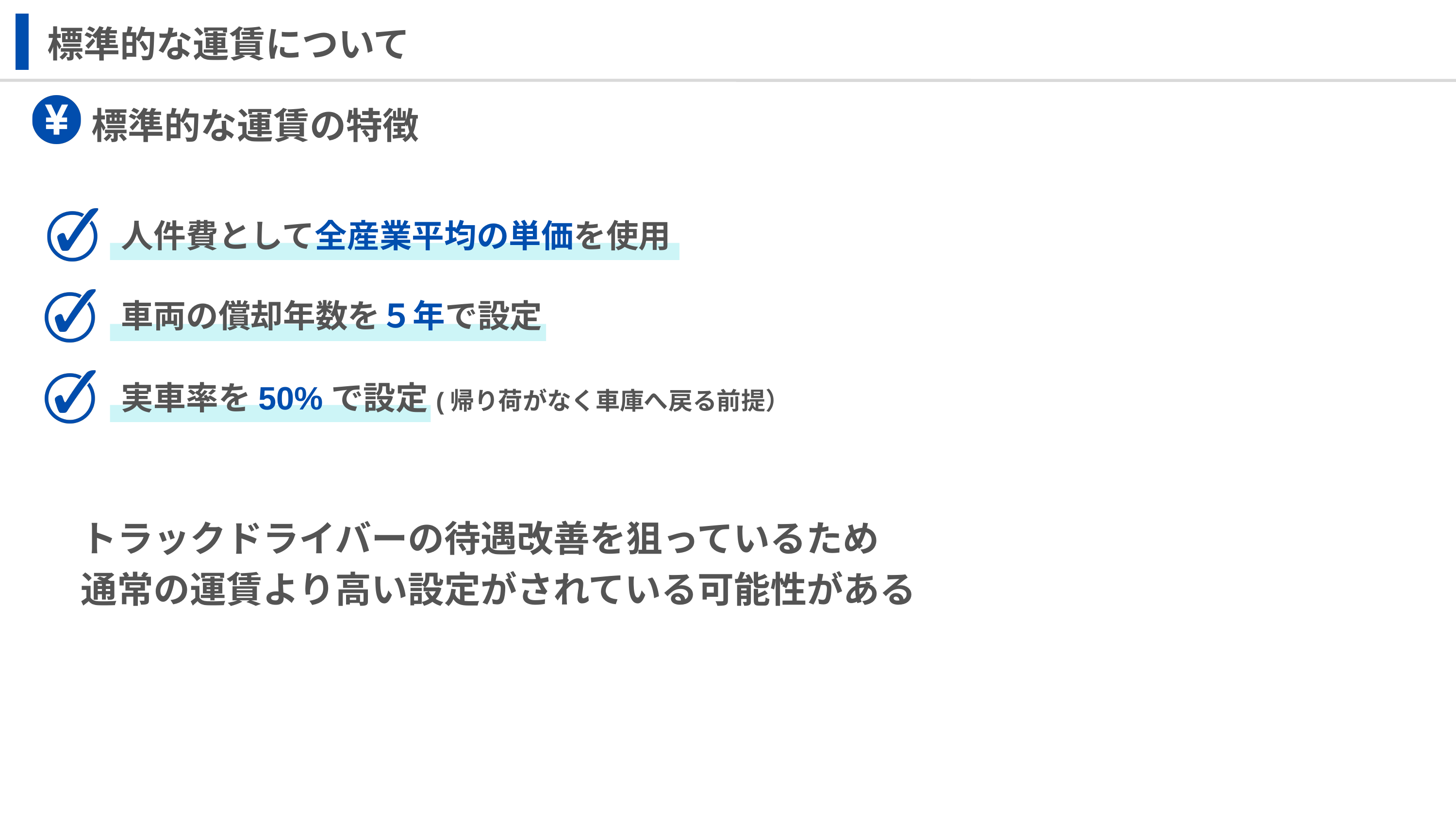

標準的な運賃について

標準的な運賃の特徴

人件費として全産業平均の単価を使用

車両の償却年数を５年で設定

実車率を50%で設定(帰り荷がなく車庫へ戻る前提）

トラックドライバーの待遇改善を狙っているため
通常の運賃より高い設定がされている可能性がある